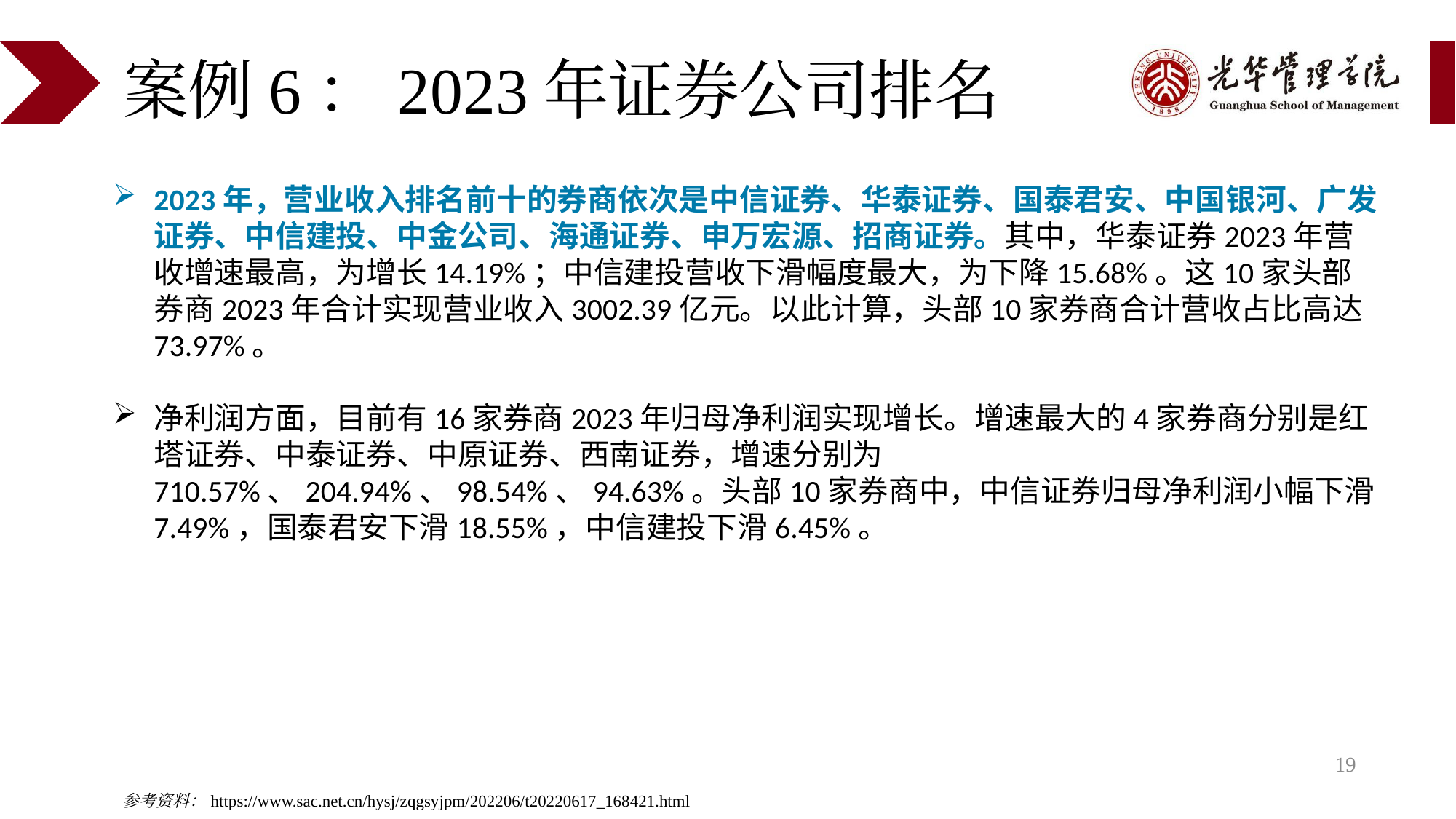

# 案例6：2023年证券公司排名
2023年，营业收入排名前十的券商依次是中信证券、华泰证券、国泰君安、中国银河、广发证券、中信建投、中金公司、海通证券、申万宏源、招商证券。其中，华泰证券2023年营收增速最高，为增长14.19%；中信建投营收下滑幅度最大，为下降15.68%。这10家头部券商2023年合计实现营业收入3002.39亿元。以此计算，头部10家券商合计营收占比高达73.97%。
净利润方面，目前有16家券商2023年归母净利润实现增长。增速最大的4家券商分别是红塔证券、中泰证券、中原证券、西南证券，增速分别为710.57%、204.94%、98.54%、94.63%。头部10家券商中，中信证券归母净利润小幅下滑7.49%，国泰君安下滑18.55%，中信建投下滑6.45%。
19
参考资料：https://www.sac.net.cn/hysj/zqgsyjpm/202206/t20220617_168421.html